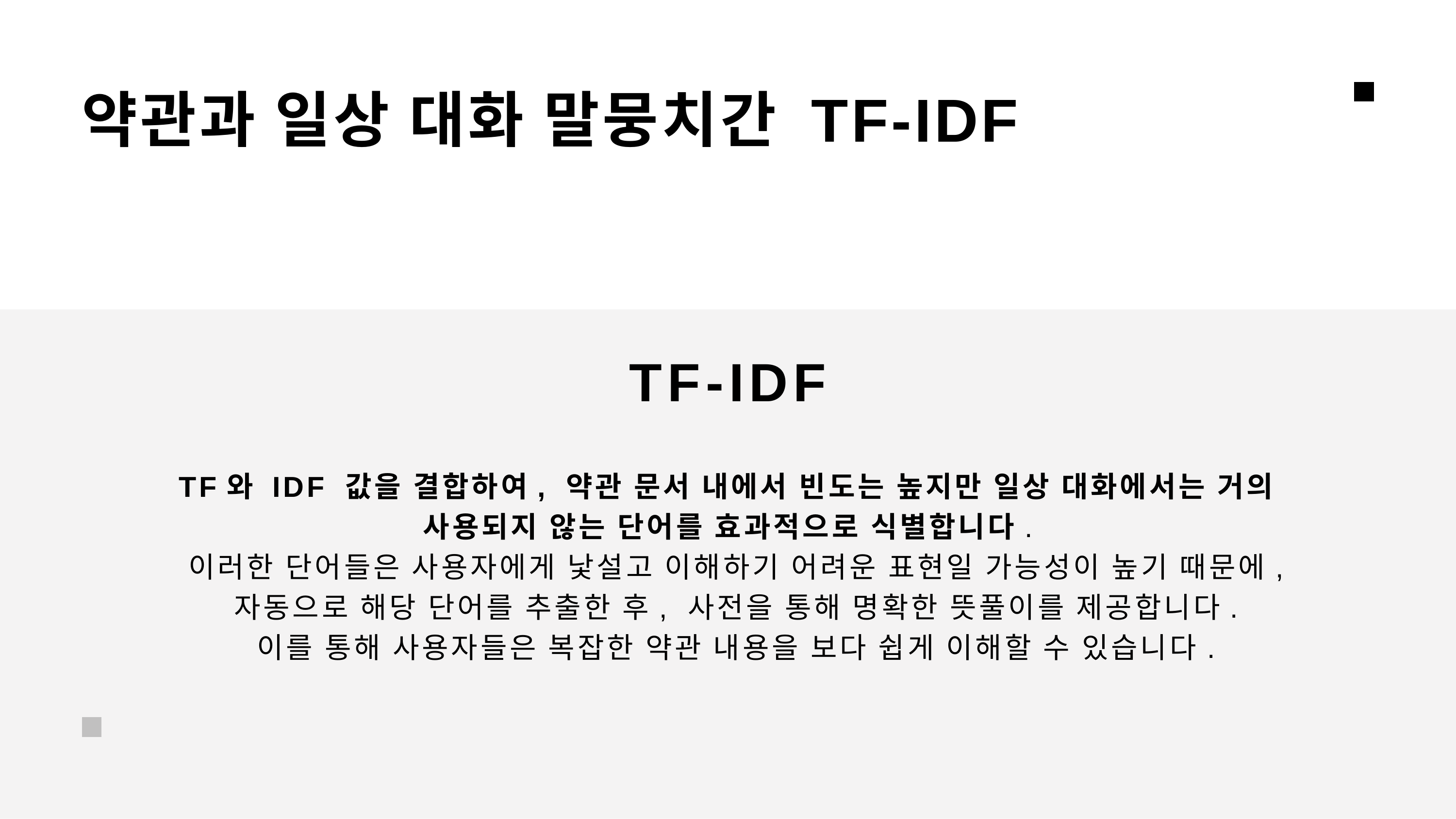

약관과 일상 대화 말뭉치간 TF-IDF

TF-IDF
TF와 IDF 값을 결합하여, 약관 문서 내에서 빈도는 높지만 일상 대화에서는 거의 사용되지 않는 단어를 효과적으로 식별합니다.
 이러한 단어들은 사용자에게 낯설고 이해하기 어려운 표현일 가능성이 높기 때문에,
 자동으로 해당 단어를 추출한 후, 사전을 통해 명확한 뜻풀이를 제공합니다.
 이를 통해 사용자들은 복잡한 약관 내용을 보다 쉽게 이해할 수 있습니다.